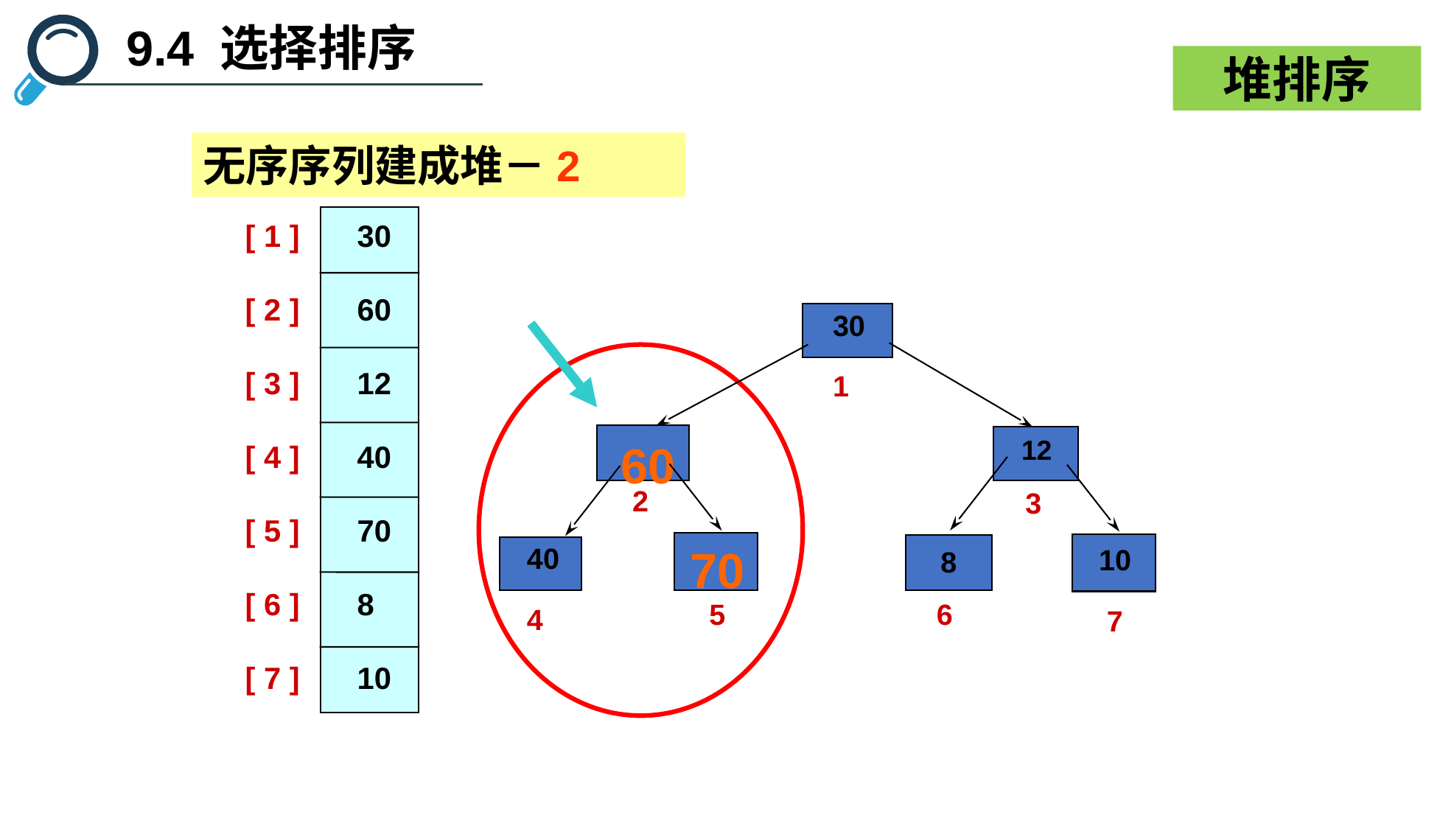

9.4 选择排序
堆排序
无序序列建成堆－2

[ 1 ]

[ 2 ]

[ 3 ]

[ 4 ]

[ 5 ]

[ 6 ]

[ 7 ]
30

60

12

40

70

8

10
 30

 1

 12
 60

10

 7

 2
 3
 70

40

4

 8
 5
  6